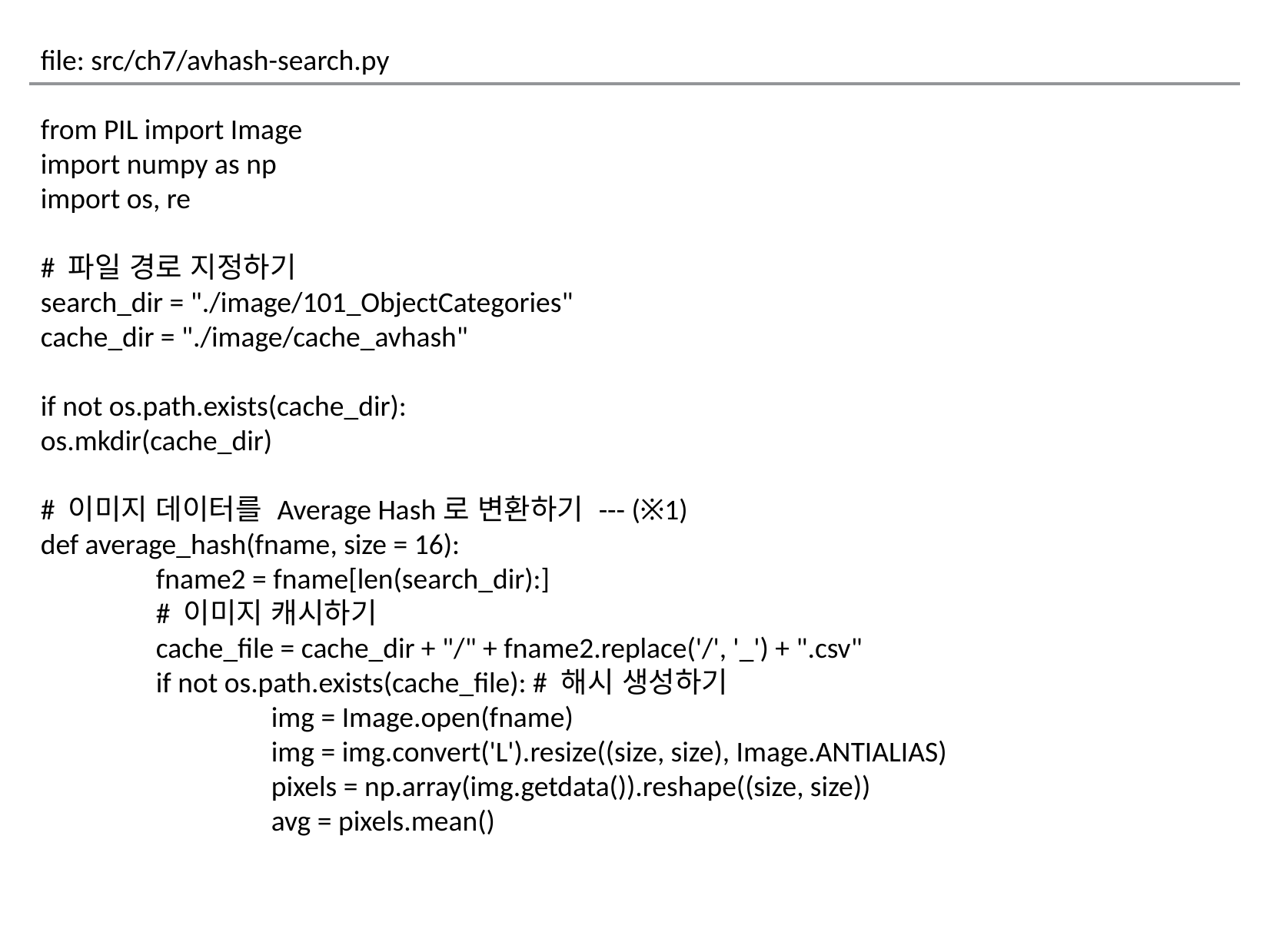

file: src/ch7/avhash-search.py

from PIL import Image
import numpy as np
import os, re

# 파일 경로 지정하기
search_dir = "./image/101_ObjectCategories"
cache_dir = "./image/cache_avhash"

if not os.path.exists(cache_dir):
os.mkdir(cache_dir)

# 이미지 데이터를 Average Hash로 변환하기 --- (※1)
def average_hash(fname, size = 16):
	fname2 = fname[len(search_dir):]
	# 이미지 캐시하기
	cache_file = cache_dir + "/" + fname2.replace('/', '_') + ".csv"
	if not os.path.exists(cache_file): # 해시 생성하기
		img = Image.open(fname)
		img = img.convert('L').resize((size, size), Image.ANTIALIAS)
		pixels = np.array(img.getdata()).reshape((size, size))
		avg = pixels.mean()